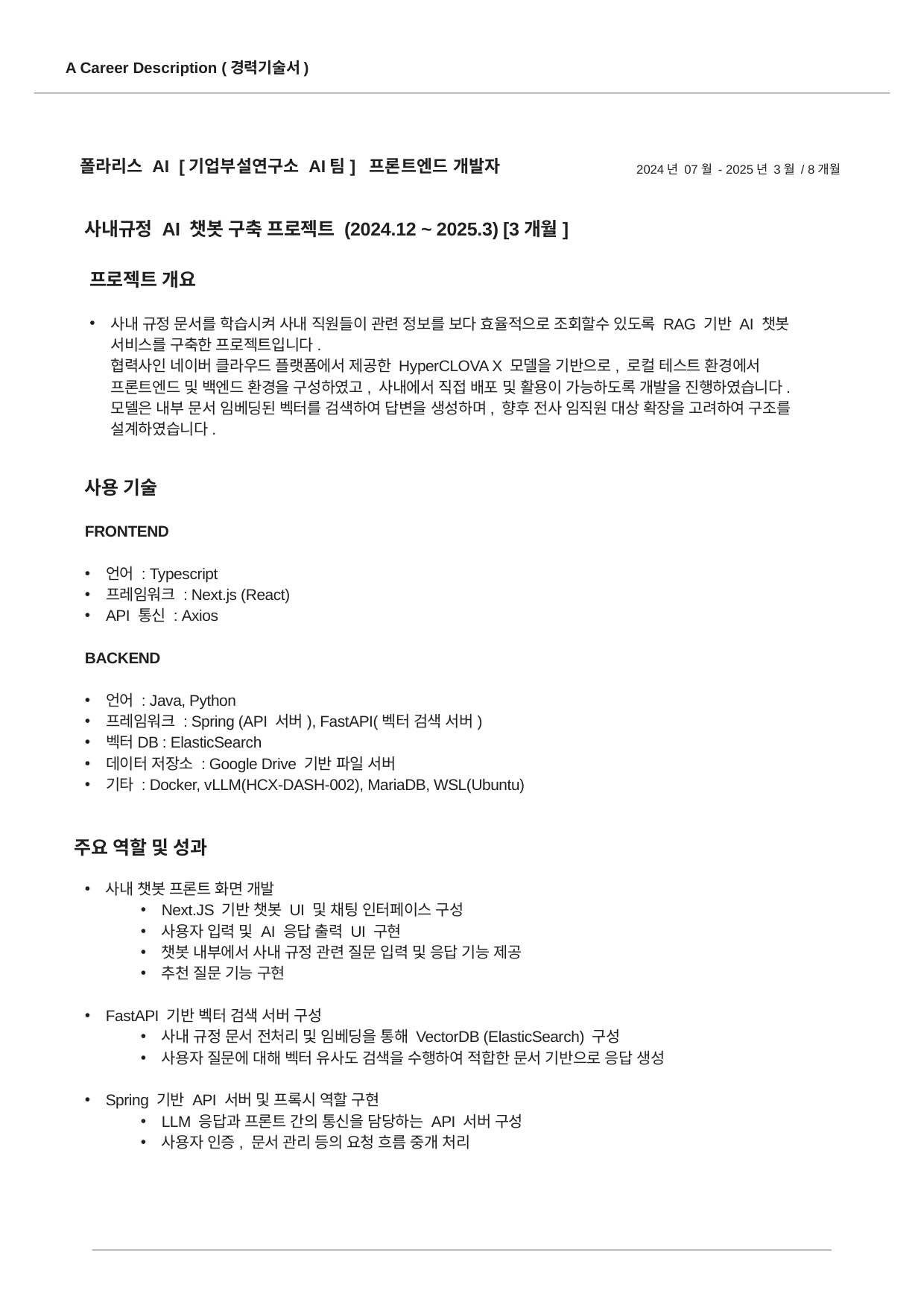

A Career Description (경력기술서)

폴라리스 AI  [기업부설연구소 AI팀]  프론트엔드 개발자
2024년 07월 - 2025년 3월 / 8개월
사내규정 AI 챗봇 구축 프로젝트 (2024.12 ~ 2025.3) [3개월]
프로젝트 개요

사내 규정 문서를 학습시켜 사내 직원들이 관련 정보를 보다 효율적으로 조회할수 있도록 RAG 기반 AI 챗봇 서비스를 구축한 프로젝트입니다.
협력사인 네이버 클라우드 플랫폼에서 제공한 HyperCLOVA X 모델을 기반으로, 로컬 테스트 환경에서 프론트엔드 및 백엔드 환경을 구성하였고, 사내에서 직접 배포 및 활용이 가능하도록 개발을 진행하였습니다. 모델은 내부 문서 임베딩된 벡터를 검색하여 답변을 생성하며, 향후 전사 임직원 대상 확장을 고려하여 구조를 설계하였습니다.
사용 기술

FRONTEND

언어 : Typescript
프레임워크 : Next.js (React)
API 통신 : Axios

BACKEND

언어 : Java, Python
프레임워크 : Spring (API 서버), FastAPI(벡터 검색 서버)
벡터DB : ElasticSearch
데이터 저장소 : Google Drive 기반 파일 서버
기타 : Docker, vLLM(HCX-DASH-002), MariaDB, WSL(Ubuntu)
주요 역할 및 성과

사내 챗봇 프론트 화면 개발
Next.JS 기반 챗봇 UI 및 채팅 인터페이스 구성
사용자 입력 및 AI 응답 출력 UI 구현
챗봇 내부에서 사내 규정 관련 질문 입력 및 응답 기능 제공
추천 질문 기능 구현

FastAPI 기반 벡터 검색 서버 구성
사내 규정 문서 전처리 및 임베딩을 통해 VectorDB (ElasticSearch) 구성
사용자 질문에 대해 벡터 유사도 검색을 수행하여 적합한 문서 기반으로 응답 생성

Spring 기반 API 서버 및 프록시 역할 구현
LLM 응답과 프론트 간의 통신을 담당하는 API 서버 구성
사용자 인증, 문서 관리 등의 요청 흐름 중개 처리